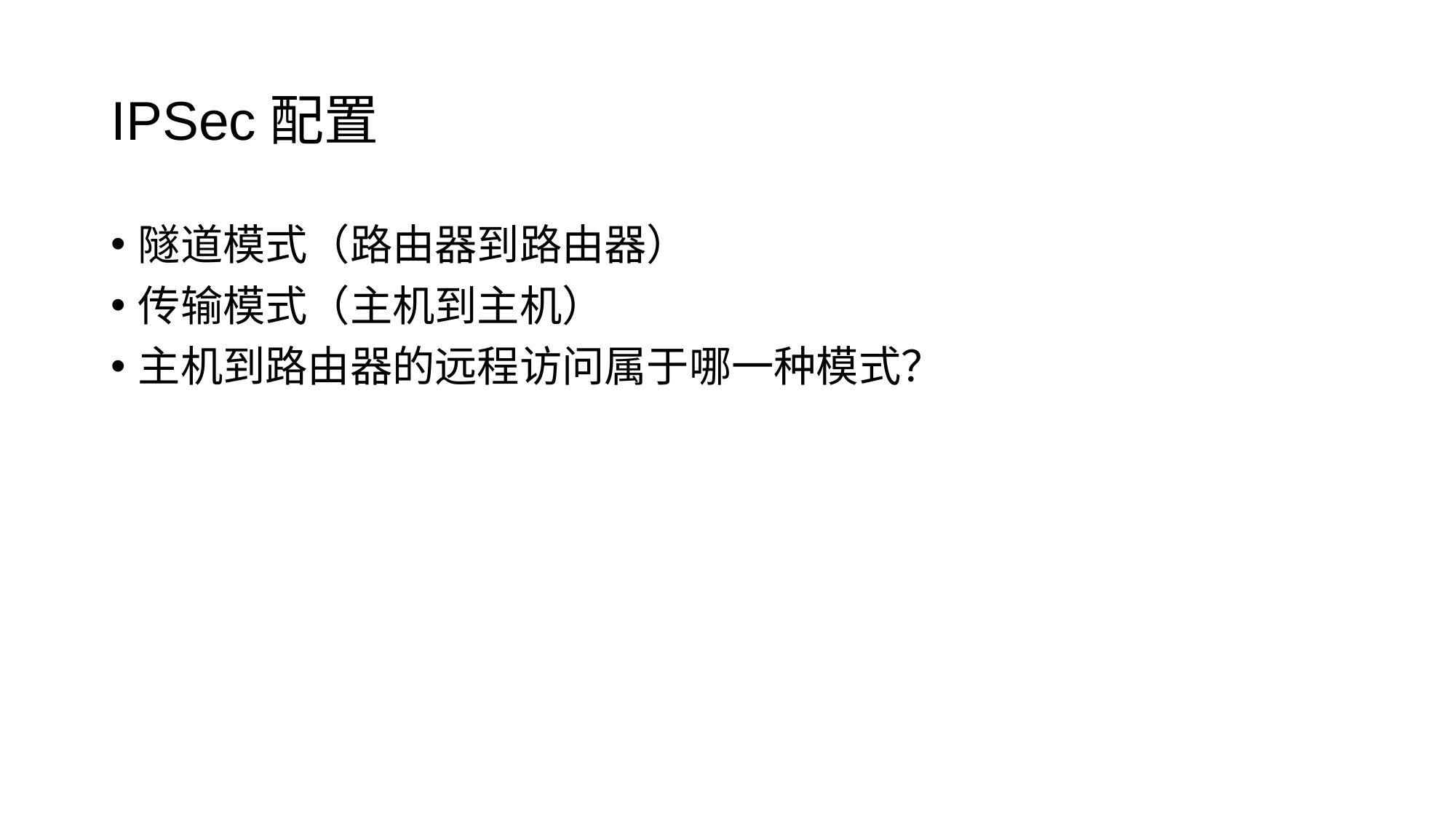

# IPSec配置
隧道模式（路由器到路由器）
传输模式（主机到主机）
主机到路由器的远程访问属于哪一种模式？